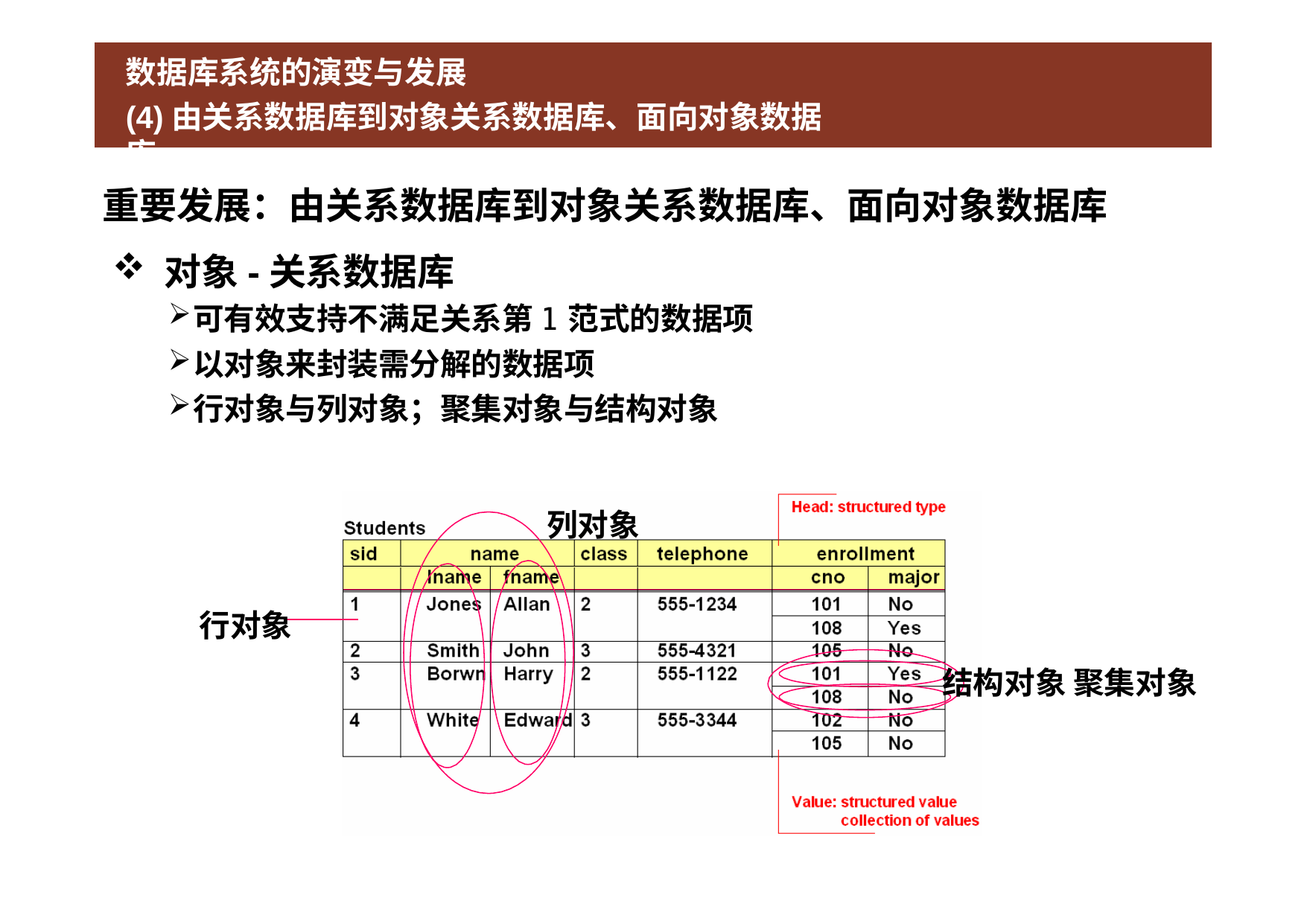

# 数据库系统的演变与发展
(4)由关系数据库到对象关系数据库、面向对象数据库
重要发展：由关系数据库到对象关系数据库、面向对象数据库
对象-关系数据库
可有效支持不满足关系第1范式的数据项
以对象来封装需分解的数据项
行对象与列对象；聚集对象与结构对象

列对象

行对象
结构对象 聚集对象